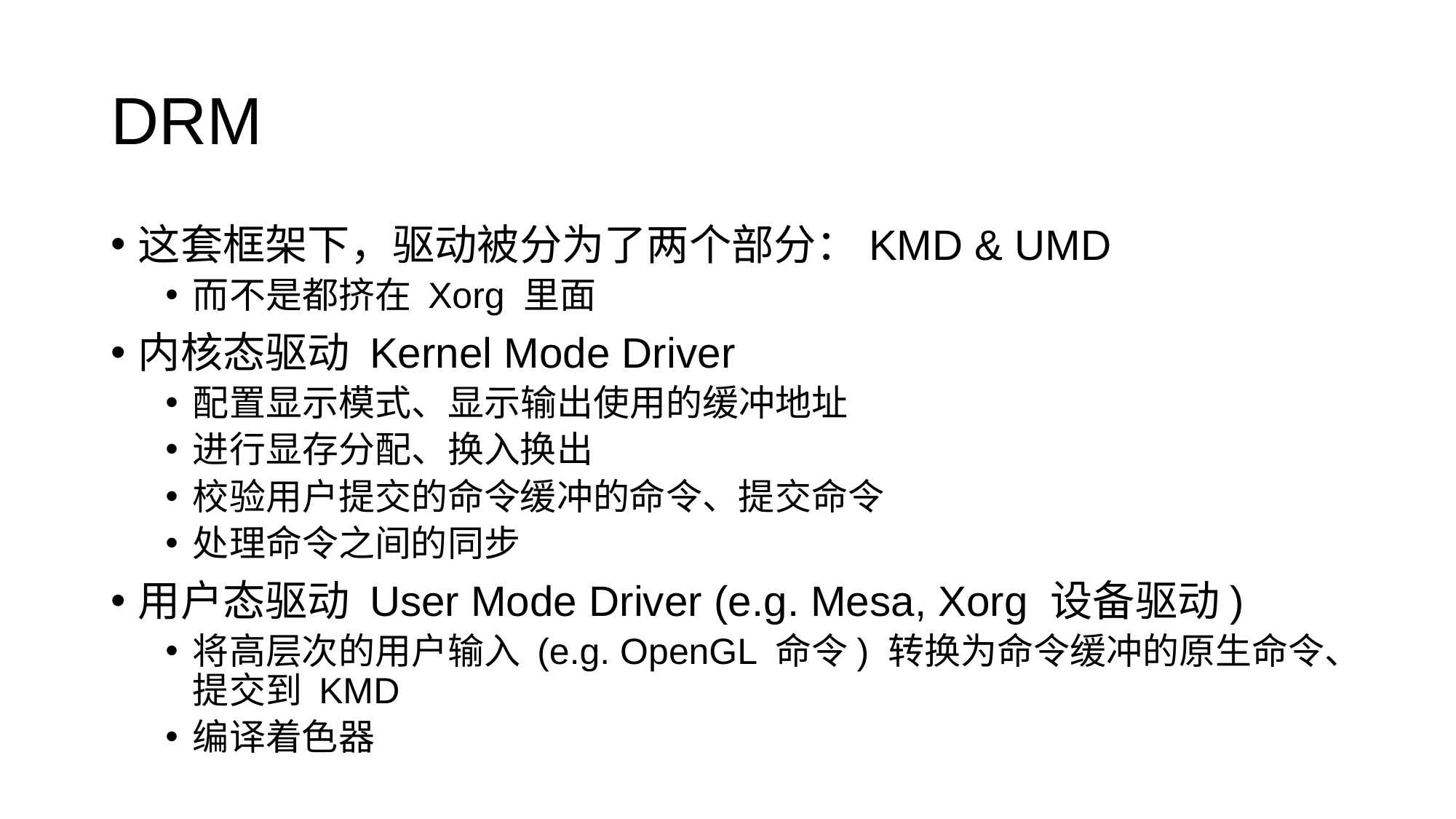

# DRM
这套框架下，驱动被分为了两个部分：KMD & UMD
而不是都挤在 Xorg 里面
内核态驱动 Kernel Mode Driver
配置显示模式、显示输出使用的缓冲地址
进行显存分配、换入换出
校验用户提交的命令缓冲的命令、提交命令
处理命令之间的同步
用户态驱动 User Mode Driver (e.g. Mesa, Xorg 设备驱动)
将高层次的用户输入 (e.g. OpenGL 命令) 转换为命令缓冲的原生命令、提交到 KMD
编译着色器